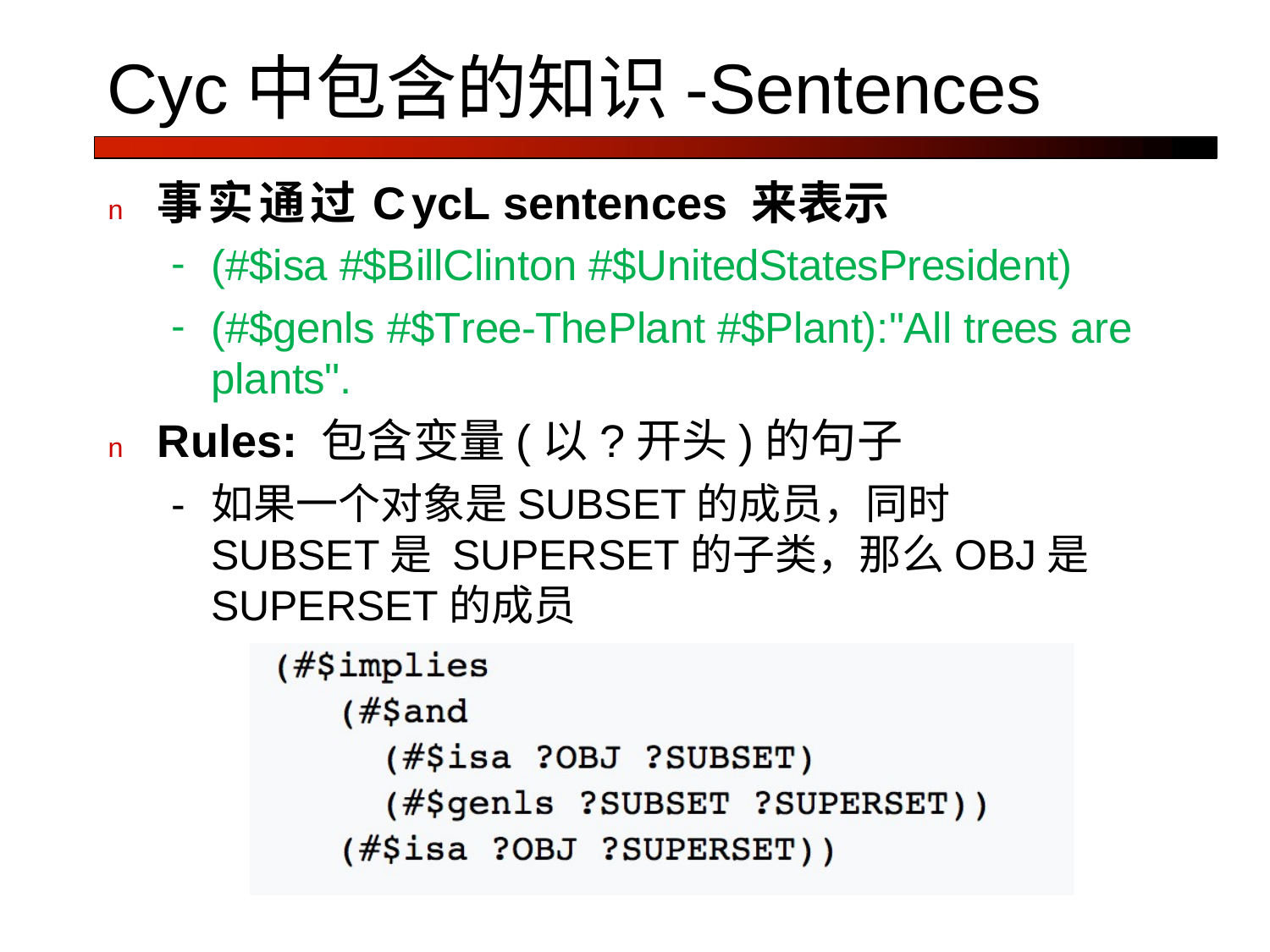

# Cyc中包含的知识-Sentences

n	事实通过CycL sentences 来表示

(#$isa #$BillClinton #$UnitedStatesPresident)

(#$genls #$Tree-ThePlant #$Plant):"All trees are plants".

n	Rules: 包含变量(以?开头)的句子

-	如果一个对象是SUBSET的成员，同时SUBSET是 SUPERSET的子类，那么OBJ是SUPERSET的成员